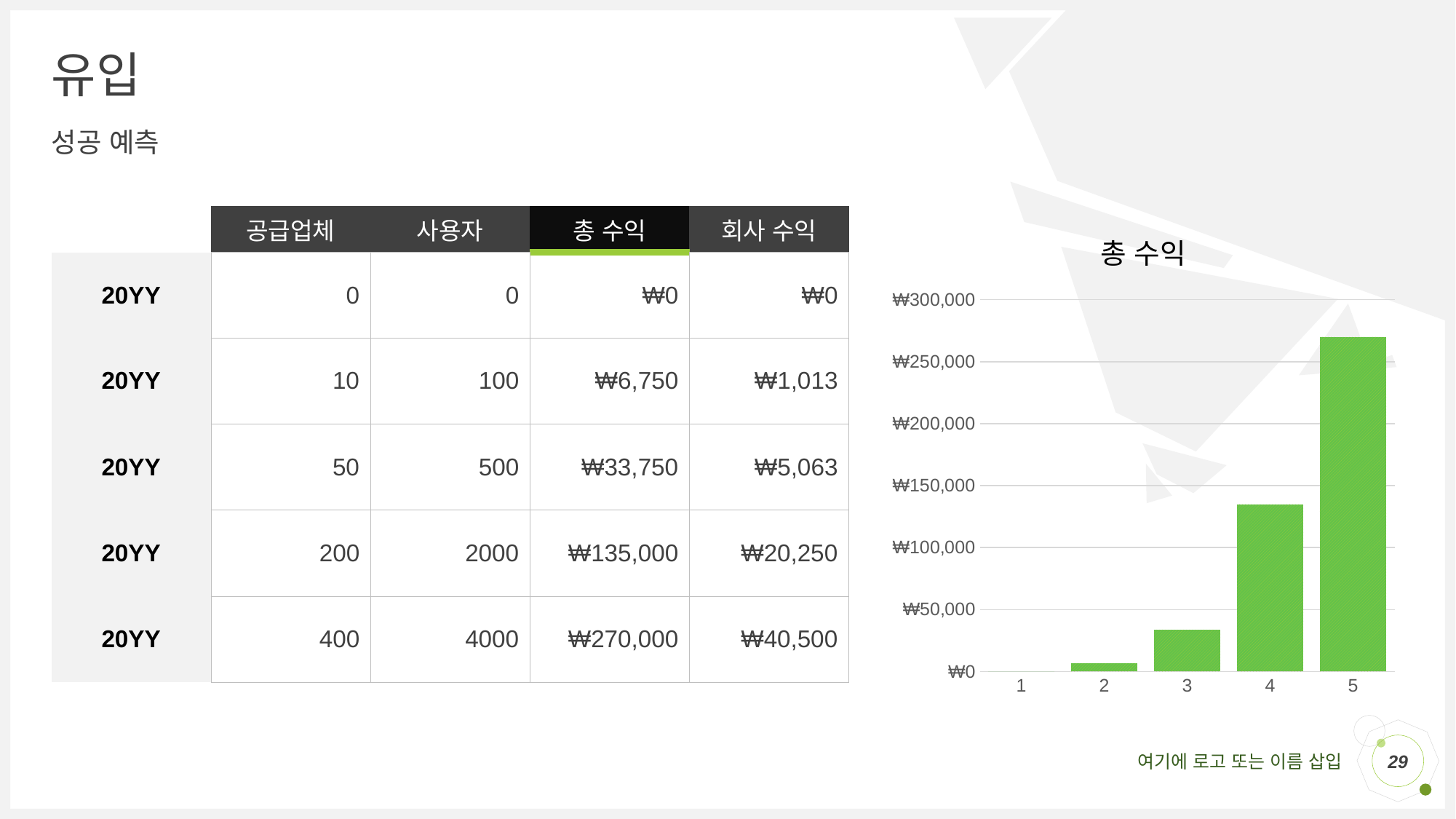

# 유입
성공 예측
|  | 공급업체 | 사용자 | 총 수익 | 회사 수익 |
| --- | --- | --- | --- | --- |
| 20YY | 0 | 0 | ₩0 | ₩0 |
| 20YY | 10 | 100 | ₩6,750 | ₩1,013 |
| 20YY | 50 | 500 | ₩33,750 | ₩5,063 |
| 20YY | 200 | 2000 | ₩135,000 | ₩20,250 |
| 20YY | 400 | 4000 | ₩270,000 | ₩40,500 |

### Chart: 총 수익

| Category |  |
|---|---|
29